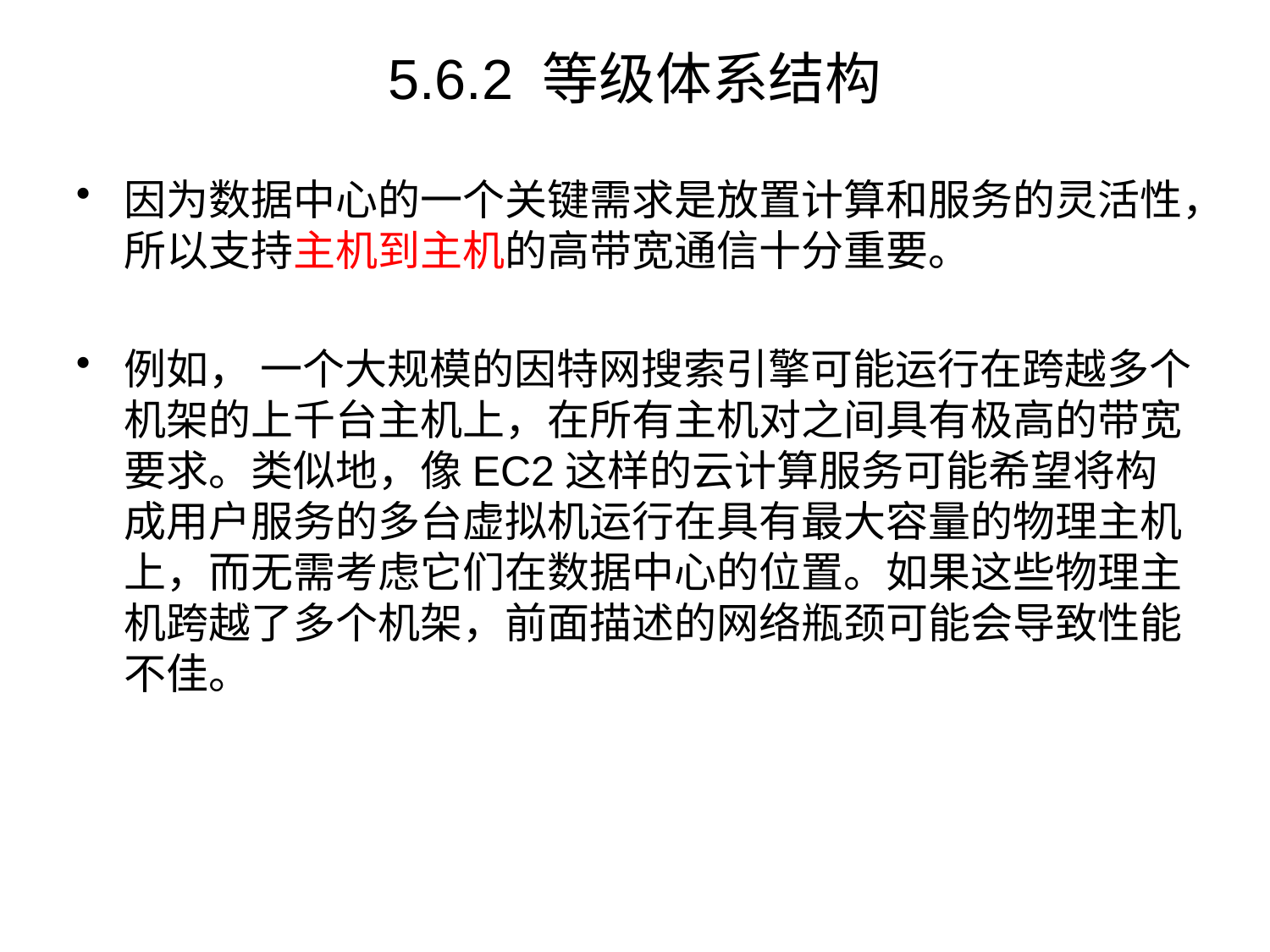

# 5.6.2 等级体系结构
因为数据中心的一个关键需求是放置计算和服务的灵活性，所以支持主机到主机的高带宽通信十分重要。

例如， 一个大规模的因特网搜索引擎可能运行在跨越多个机架的上千台主机上，在所有主机对之间具有极高的带宽要求。类似地，像EC2这样的云计算服务可能希望将构成用户服务的多台虚拟机运行在具有最大容量的物理主机上，而无需考虑它们在数据中心的位置。如果这些物理主机跨越了多个机架，前面描述的网络瓶颈可能会导致性能不佳。